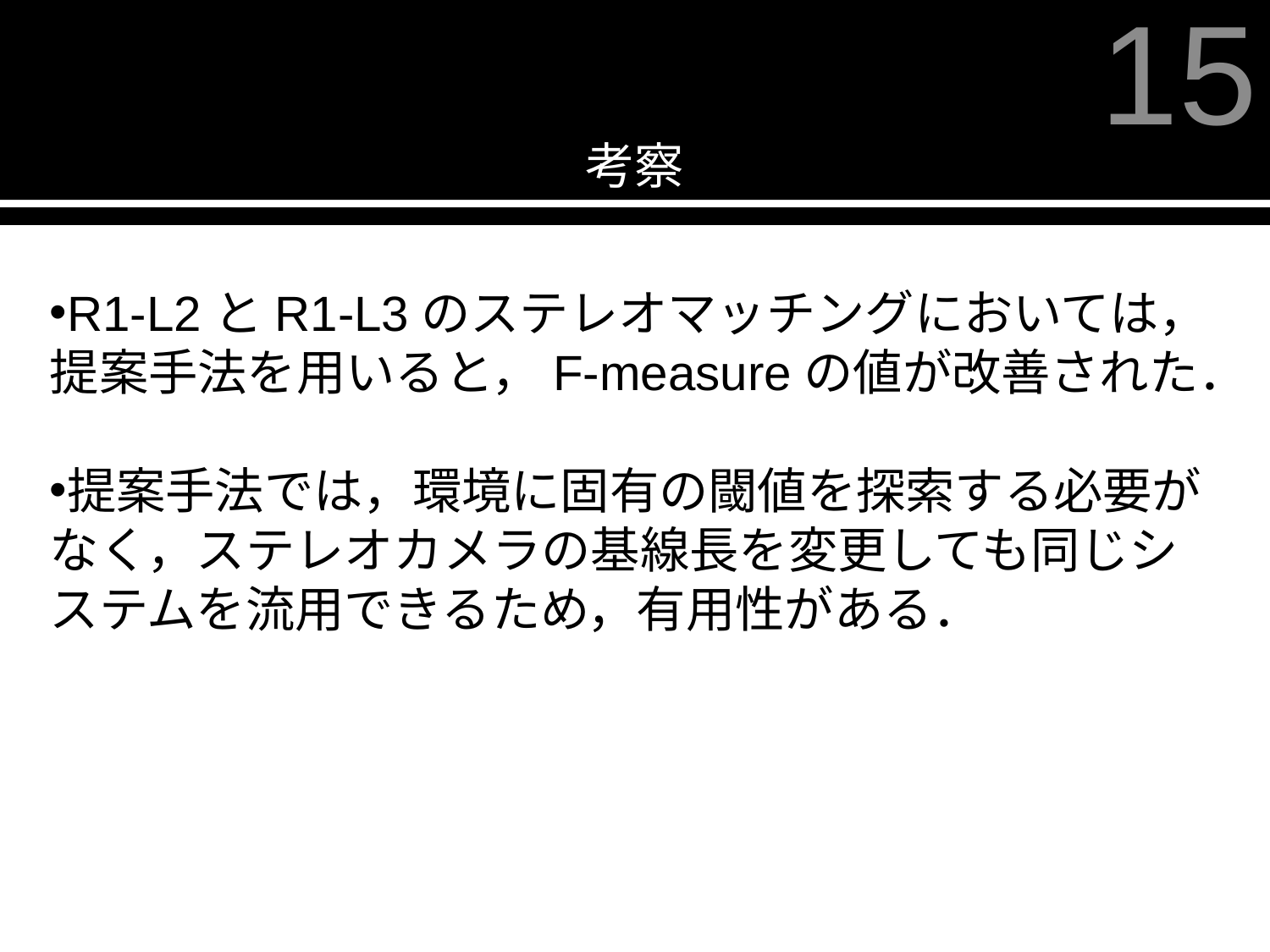

考察
15
R1-L2とR1-L3のステレオマッチングにおいては，提案手法を用いると，F-measureの値が改善された．

提案手法では，環境に固有の閾値を探索する必要がなく，ステレオカメラの基線長を変更しても同じシステムを流用できるため，有用性がある．